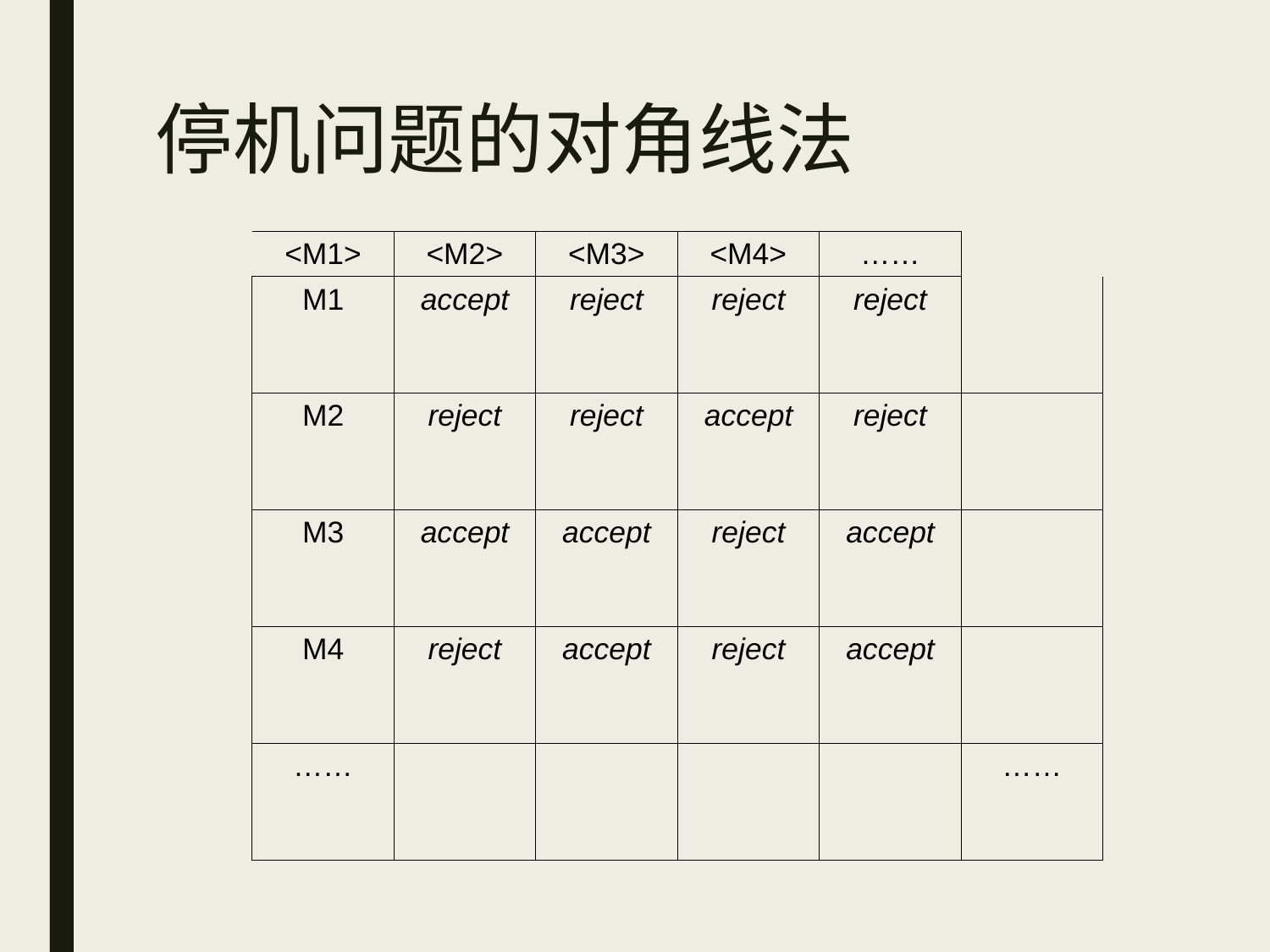

# 停机问题的对角线法
| <M1> | <M2> | <M3> | <M4> | …… |  |
| --- | --- | --- | --- | --- | --- |
| M1 | accept | reject | reject | reject |  |
| M2 | reject | reject | accept | reject |  |
| M3 | accept | accept | reject | accept |  |
| M4 | reject | accept | reject | accept |  |
| …… |  |  |  |  | …… |